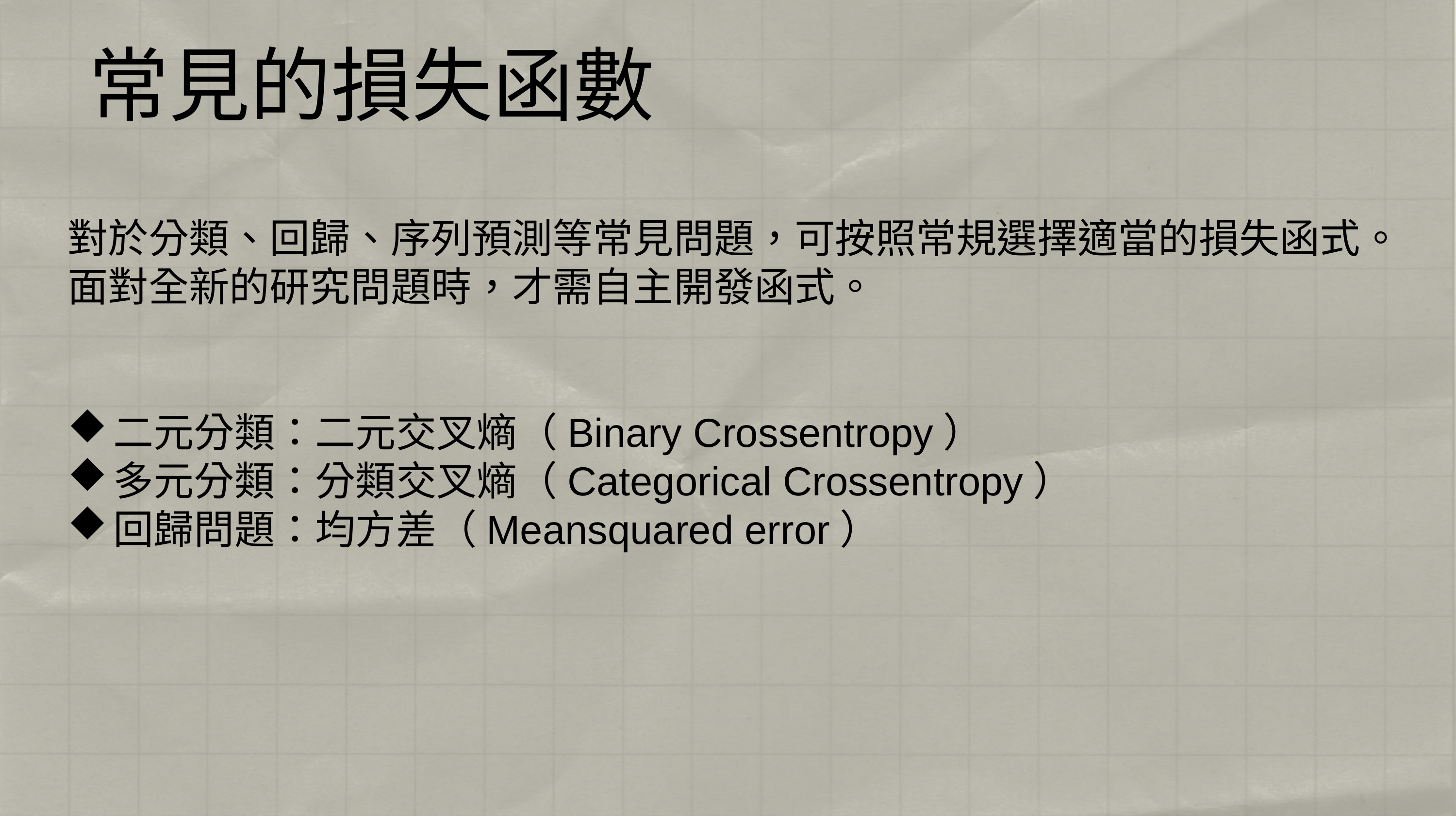

常見的損失函數
對於分類、回歸、序列預測等常見問題，可按照常規選擇適當的損失函式。
面對全新的研究問題時，才需自主開發函式。

二元分類：二元交叉熵（Binary Crossentropy）
多元分類：分類交叉熵（Categorical Crossentropy）
回歸問題：均方差（Meansquared error）